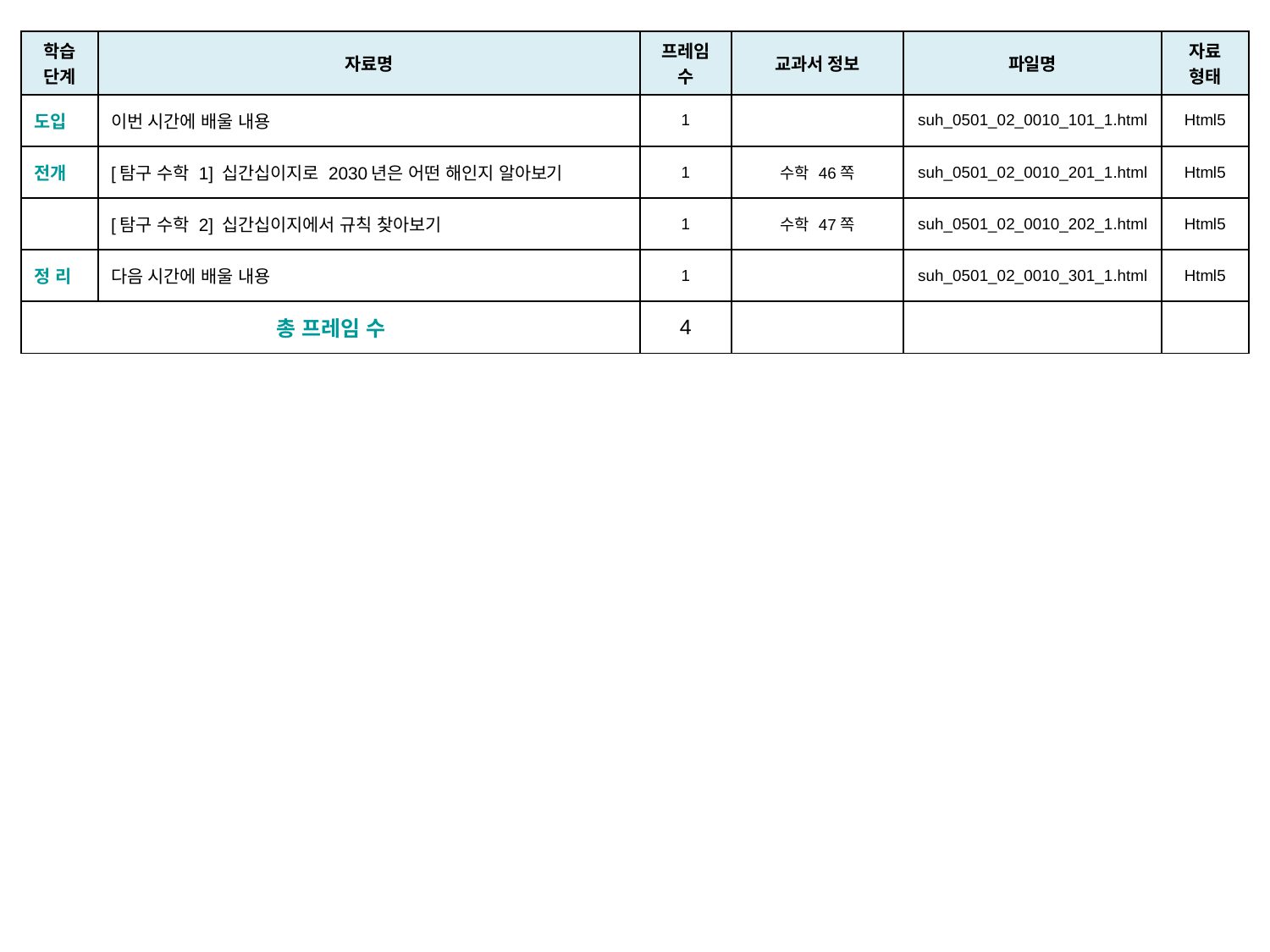

| 학습 단계 | 자료명 | 프레임 수 | 교과서 정보 | 파일명 | 자료 형태 |
| --- | --- | --- | --- | --- | --- |
| 도입 | 이번 시간에 배울 내용 | 1 |  | suh\_0501\_02\_0010\_101\_1.html | Html5 |
| 전개 | [탐구 수학 1] 십간십이지로 2030년은 어떤 해인지 알아보기 | 1 | 수학 46쪽 | suh\_0501\_02\_0010\_201\_1.html | Html5 |
|  | [탐구 수학 2] 십간십이지에서 규칙 찾아보기 | 1 | 수학 47쪽 | suh\_0501\_02\_0010\_202\_1.html | Html5 |
| 정 리 | 다음 시간에 배울 내용 | 1 |  | suh\_0501\_02\_0010\_301\_1.html | Html5 |
| 총 프레임 수 |  | 4 |  |  |  |